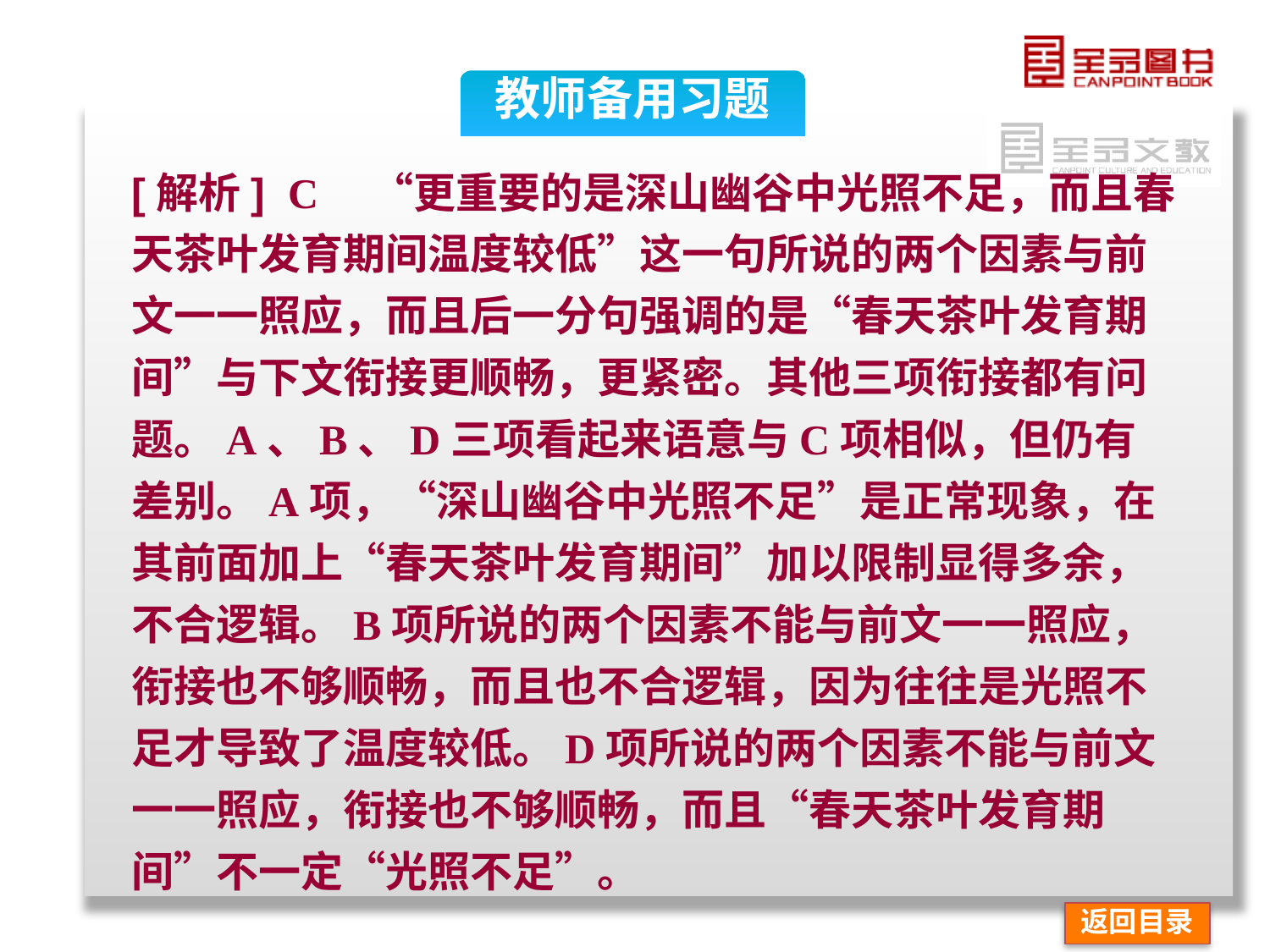

教师备用习题
[解析]  C　“更重要的是深山幽谷中光照不足，而且春天茶叶发育期间温度较低”这一句所说的两个因素与前文一一照应，而且后一分句强调的是“春天茶叶发育期间”与下文衔接更顺畅，更紧密。其他三项衔接都有问题。A、B、D三项看起来语意与C项相似，但仍有差别。A项，“深山幽谷中光照不足”是正常现象，在其前面加上“春天茶叶发育期间”加以限制显得多余，不合逻辑。B项所说的两个因素不能与前文一一照应，衔接也不够顺畅，而且也不合逻辑，因为往往是光照不足才导致了温度较低。D项所说的两个因素不能与前文一一照应，衔接也不够顺畅，而且“春天茶叶发育期间”不一定“光照不足”。
返回目录